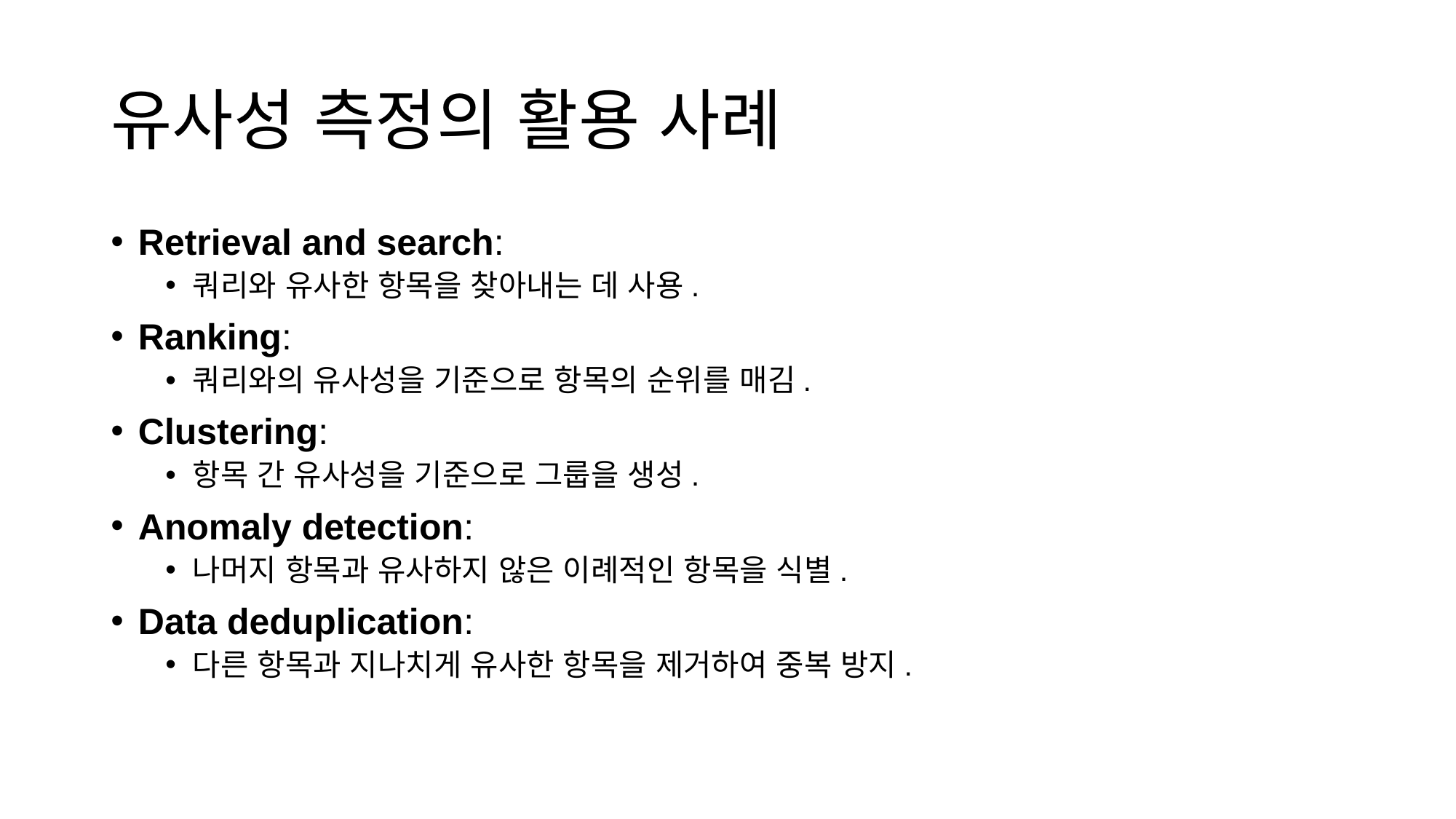

# 유사성 측정의 활용 사례
Retrieval and search:
쿼리와 유사한 항목을 찾아내는 데 사용.
Ranking:
쿼리와의 유사성을 기준으로 항목의 순위를 매김.
Clustering:
항목 간 유사성을 기준으로 그룹을 생성.
Anomaly detection:
나머지 항목과 유사하지 않은 이례적인 항목을 식별.
Data deduplication:
다른 항목과 지나치게 유사한 항목을 제거하여 중복 방지.